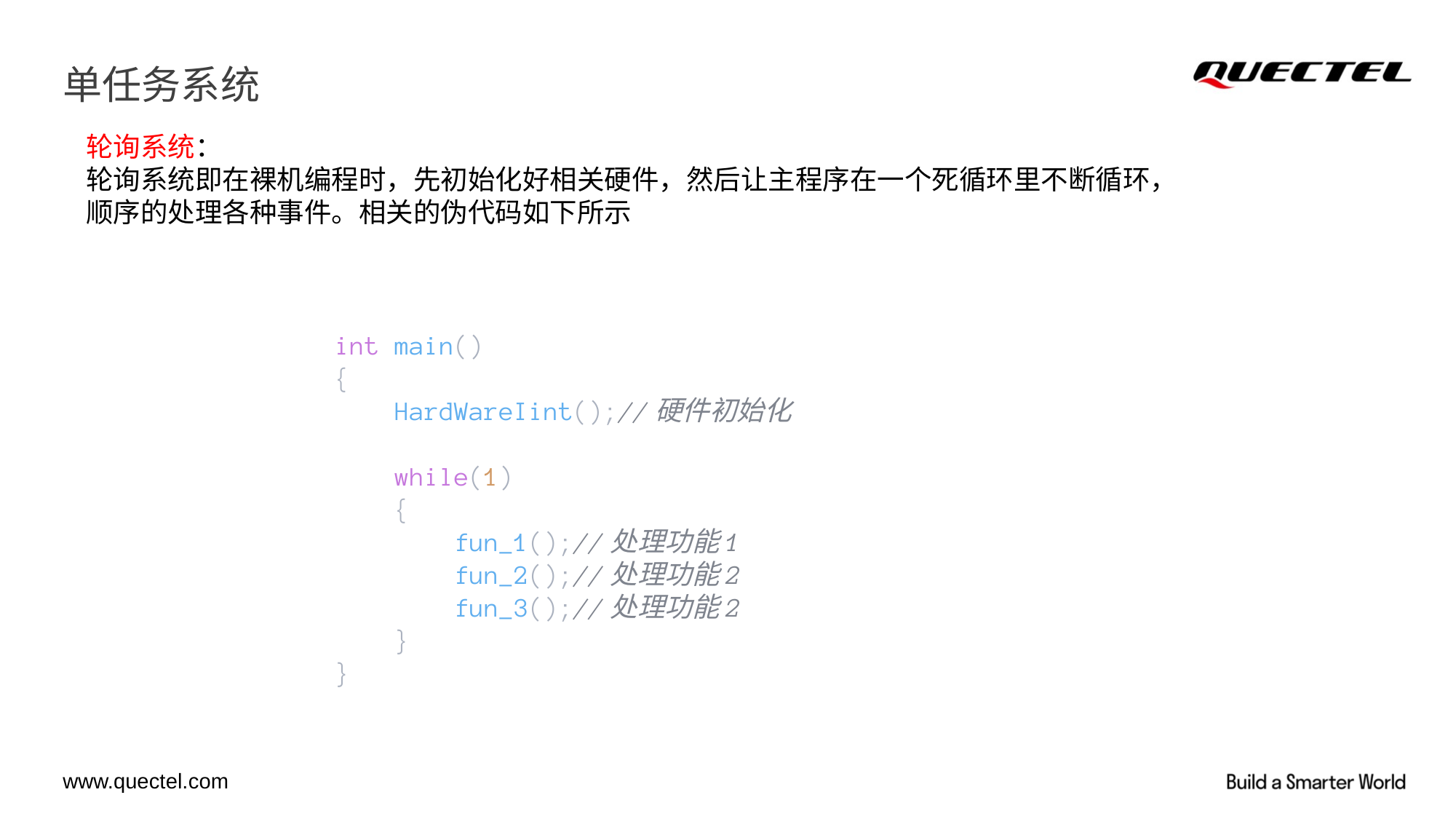

# 单任务系统
轮询系统：
轮询系统即在裸机编程时，先初始化好相关硬件，然后让主程序在一个死循环里不断循环，顺序的处理各种事件。相关的伪代码如下所示
int main()
{
    HardWareIint();//硬件初始化
    while(1)
    {
        fun_1();//处理功能1
        fun_2();//处理功能2
        fun_3();//处理功能2
    }
}